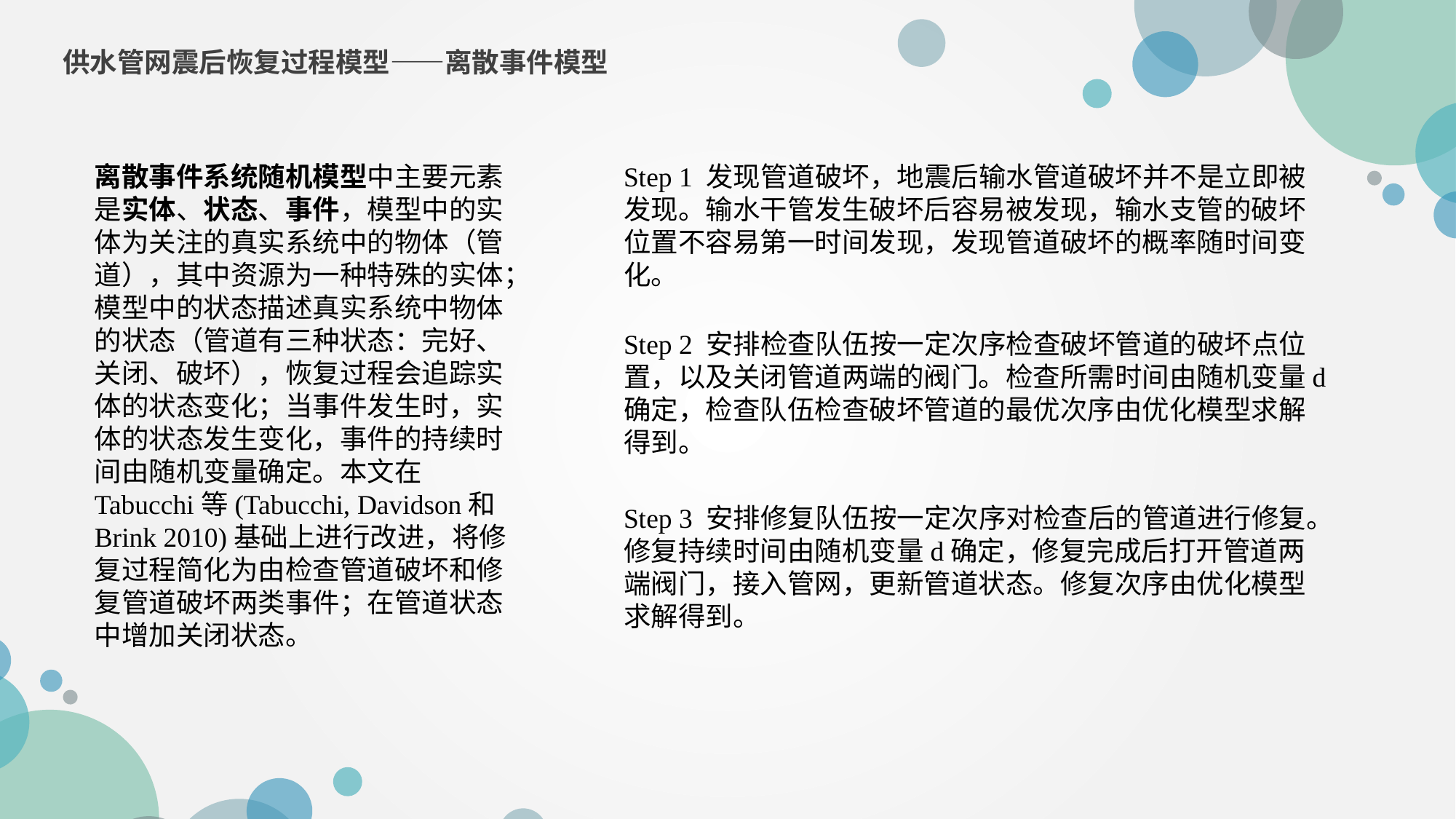

供水管网震后恢复过程模型——离散事件模型
离散事件系统随机模型中主要元素是实体、状态、事件，模型中的实体为关注的真实系统中的物体（管道），其中资源为一种特殊的实体；模型中的状态描述真实系统中物体的状态（管道有三种状态：完好、关闭、破坏），恢复过程会追踪实体的状态变化；当事件发生时，实体的状态发生变化，事件的持续时间由随机变量确定。本文在Tabucchi等(Tabucchi, Davidson和Brink 2010)基础上进行改进，将修复过程简化为由检查管道破坏和修复管道破坏两类事件；在管道状态中增加关闭状态。
Step 1 发现管道破坏，地震后输水管道破坏并不是立即被发现。输水干管发生破坏后容易被发现，输水支管的破坏位置不容易第一时间发现，发现管道破坏的概率随时间变化。
Step 2 安排检查队伍按一定次序检查破坏管道的破坏点位置，以及关闭管道两端的阀门。检查所需时间由随机变量d确定，检查队伍检查破坏管道的最优次序由优化模型求解得到。
Step 3 安排修复队伍按一定次序对检查后的管道进行修复。修复持续时间由随机变量d确定，修复完成后打开管道两端阀门，接入管网，更新管道状态。修复次序由优化模型求解得到。